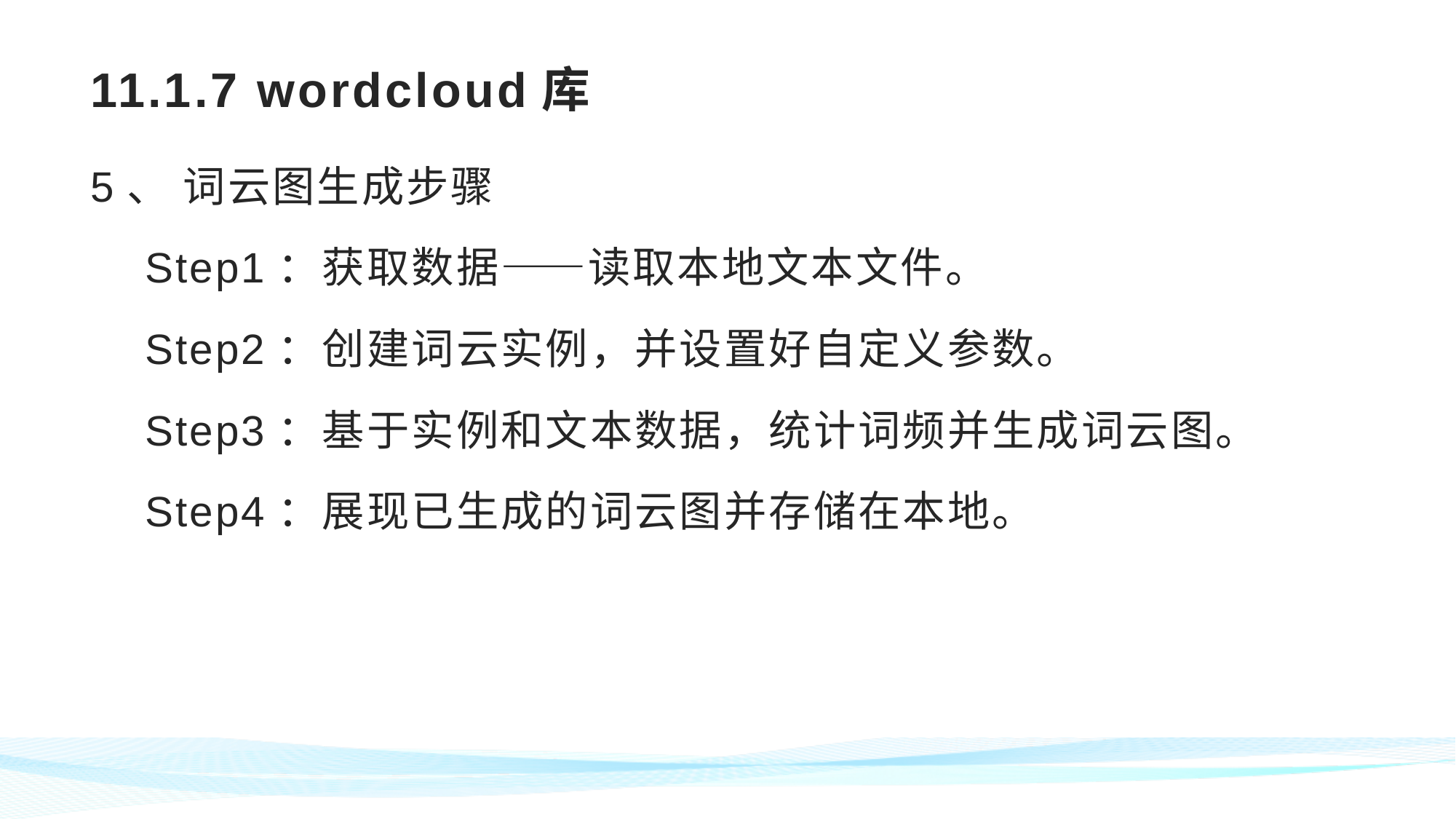

# 11.1.7 wordcloud库
5、 词云图生成步骤
Step1：获取数据——读取本地文本文件。
Step2：创建词云实例，并设置好自定义参数。
Step3：基于实例和文本数据，统计词频并生成词云图。
Step4：展现已生成的词云图并存储在本地。